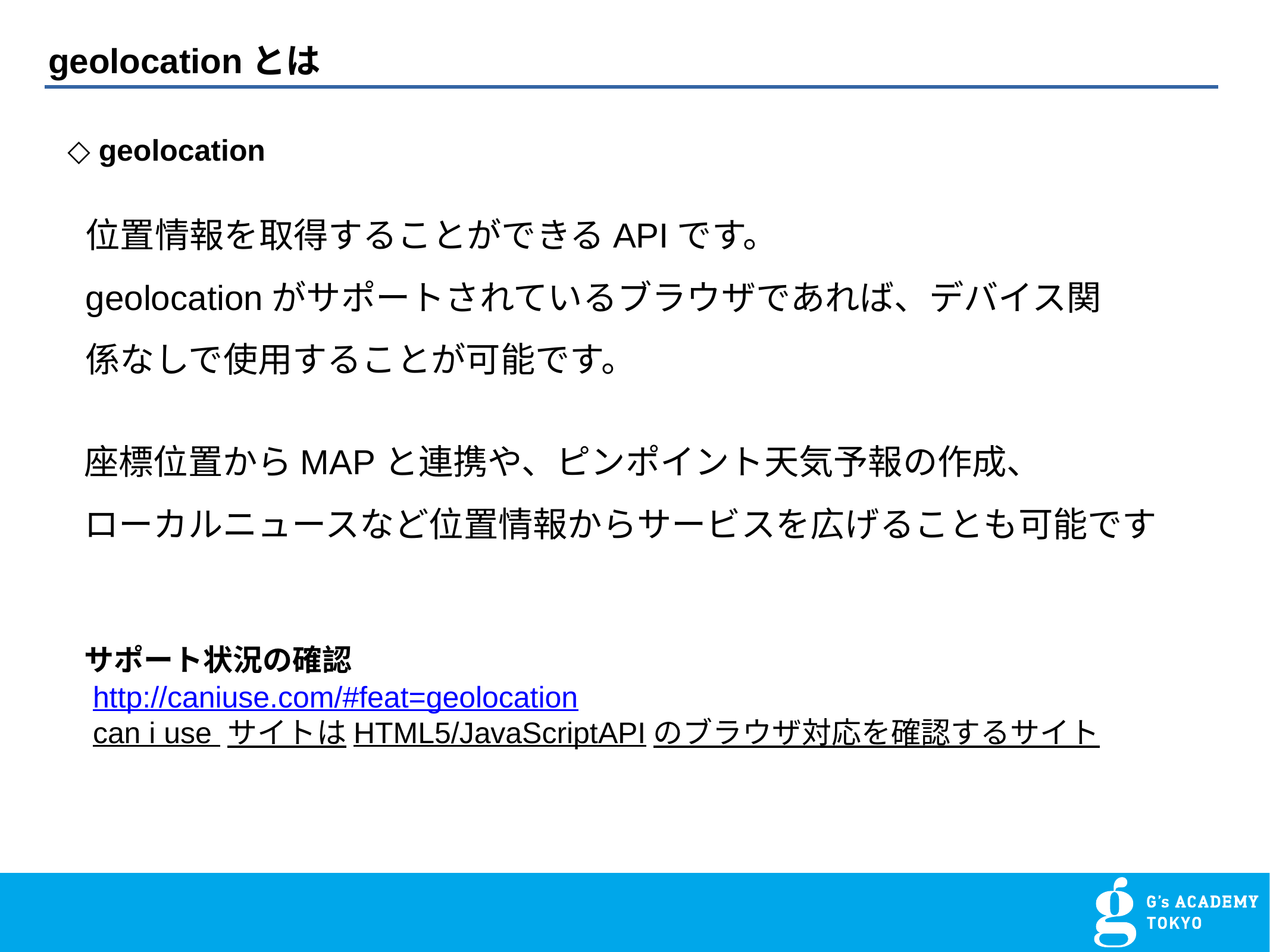

# geolocationとは

◇ geolocation
位置情報を取得することができるAPIです。
geolocationがサポートされているブラウザであれば、デバイス関係なしで使用することが可能です。
座標位置からMAPと連携や、ピンポイント天気予報の作成、
ローカルニュースなど位置情報からサービスを広げることも可能です
サポート状況の確認
http://caniuse.com/#feat=geolocation
can i use サイトはHTML5/JavaScriptAPIのブラウザ対応を確認するサイト